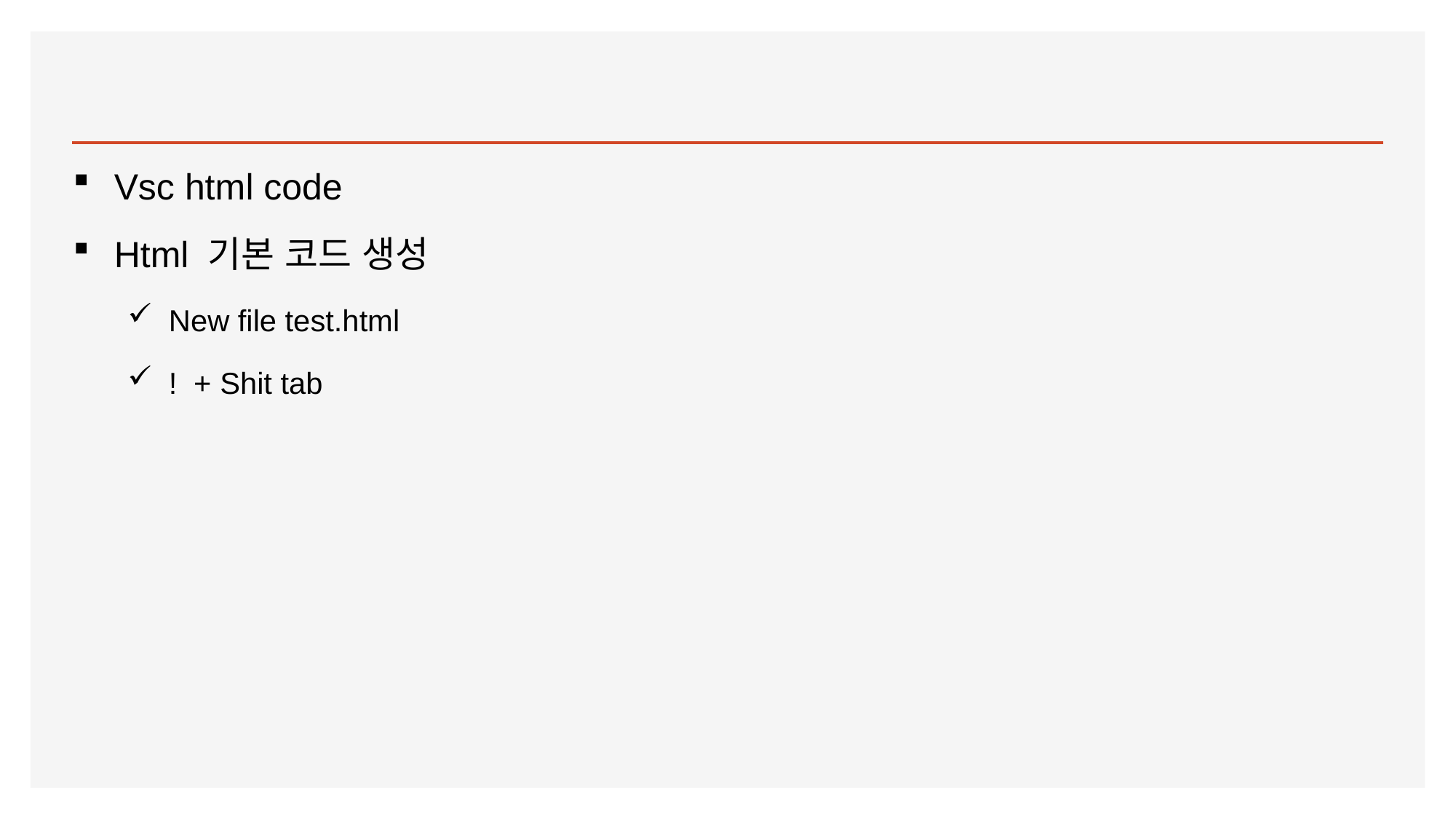

#
Vsc html code
Html 기본 코드 생성
New file test.html
!  + Shit tab